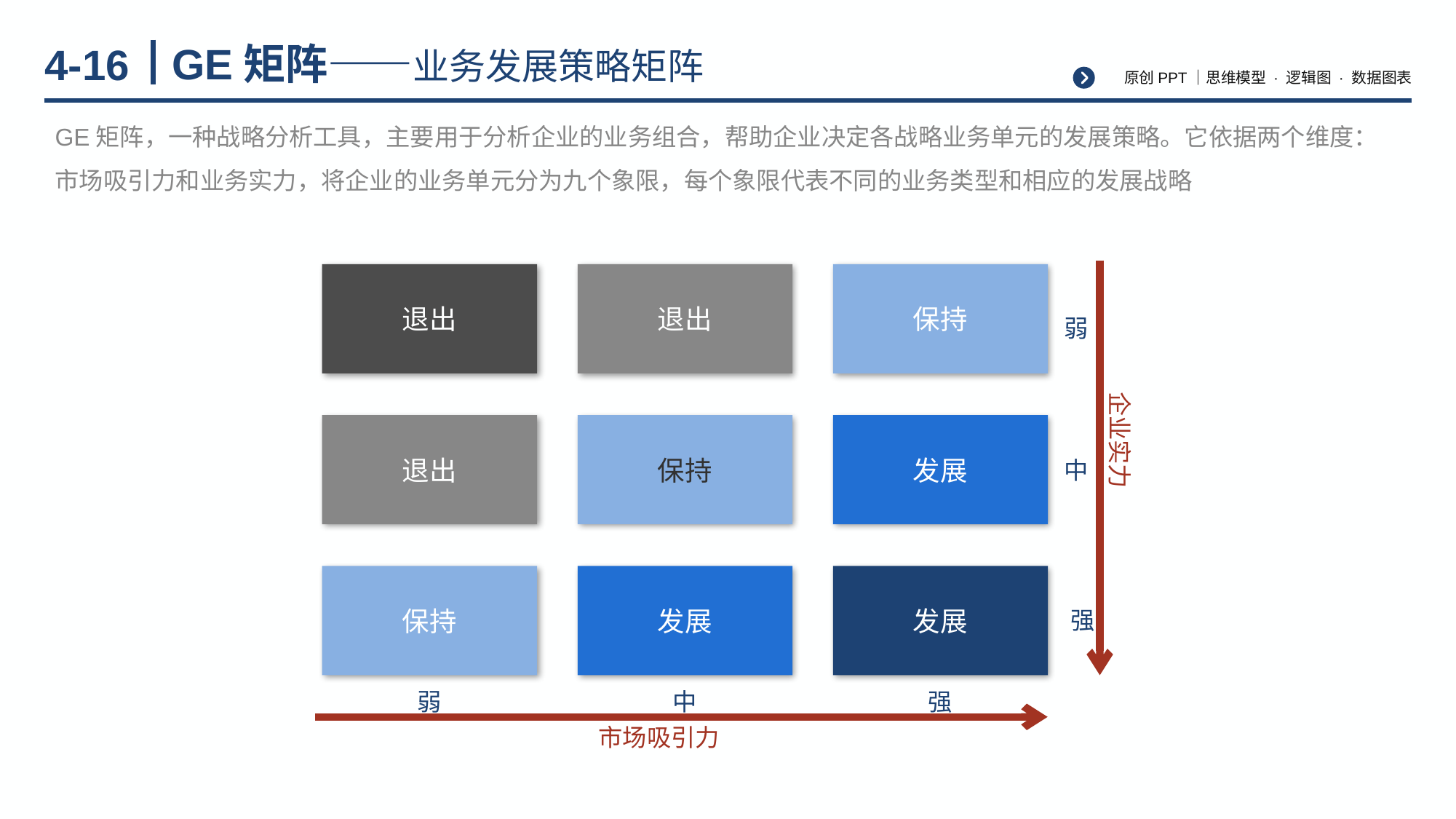

# GE矩阵——业务发展策略矩阵
4-16
GE矩阵，一种战略分析工具，主要用于分析企业的业务组合，帮助企业决定各战略业务单元的发展策略。它依据两个维度：市场吸引力和业务实力，将企业的业务单元分为九个象限，每个象限代表不同的业务类型和相应的发展战略
企业实力
弱
中
强
退出
退出
保持
退出
保持
发展
保持
发展
发展
弱
中
强
市场吸引力